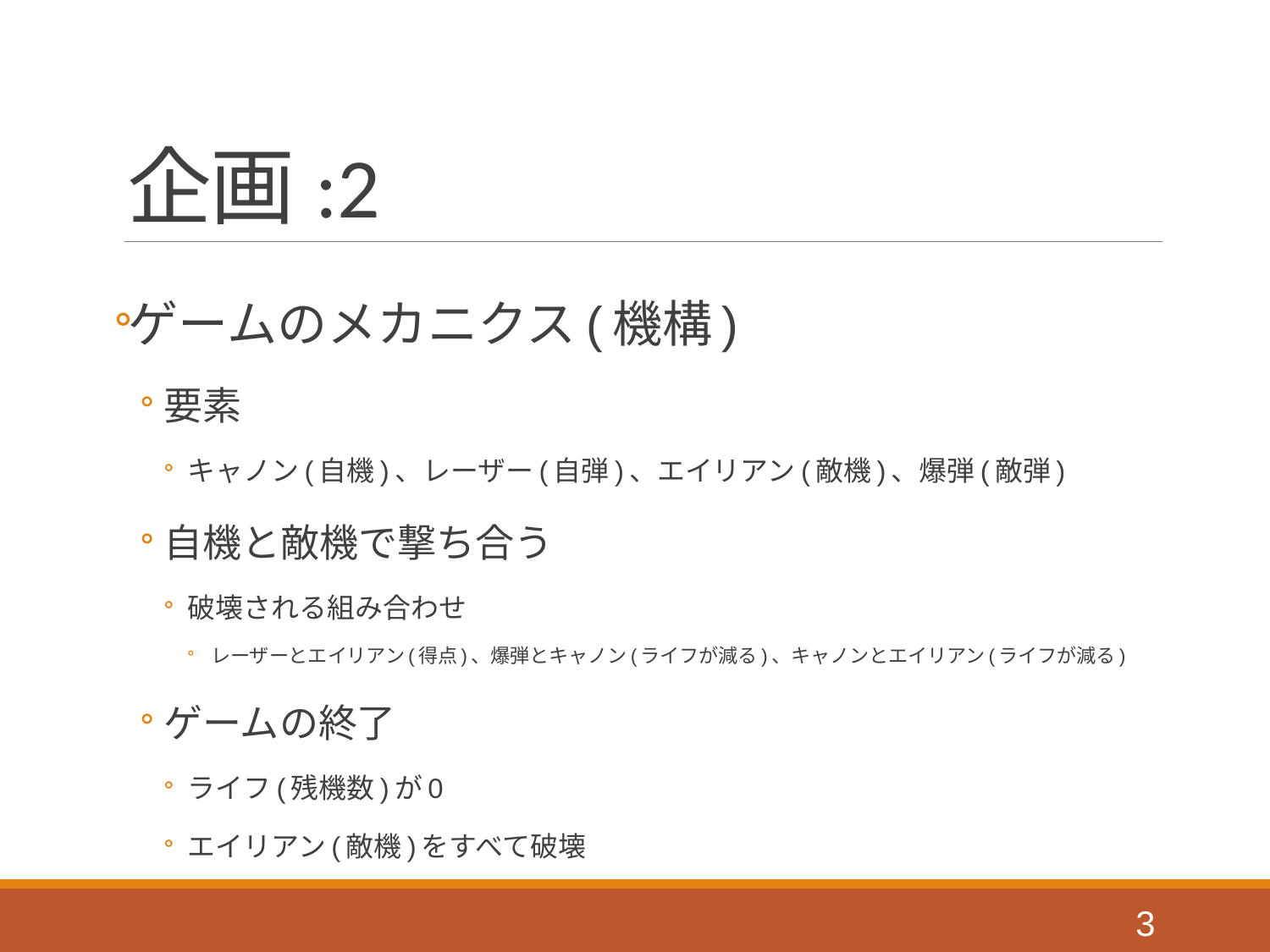

# 企画:2
ゲームのメカニクス(機構)
要素
キャノン(自機)、レーザー(自弾)、エイリアン(敵機)、爆弾(敵弾)
自機と敵機で撃ち合う
破壊される組み合わせ
レーザーとエイリアン(得点)、爆弾とキャノン(ライフが減る)、キャノンとエイリアン(ライフが減る)
ゲームの終了
ライフ(残機数)が0
エイリアン(敵機)をすべて破壊
3